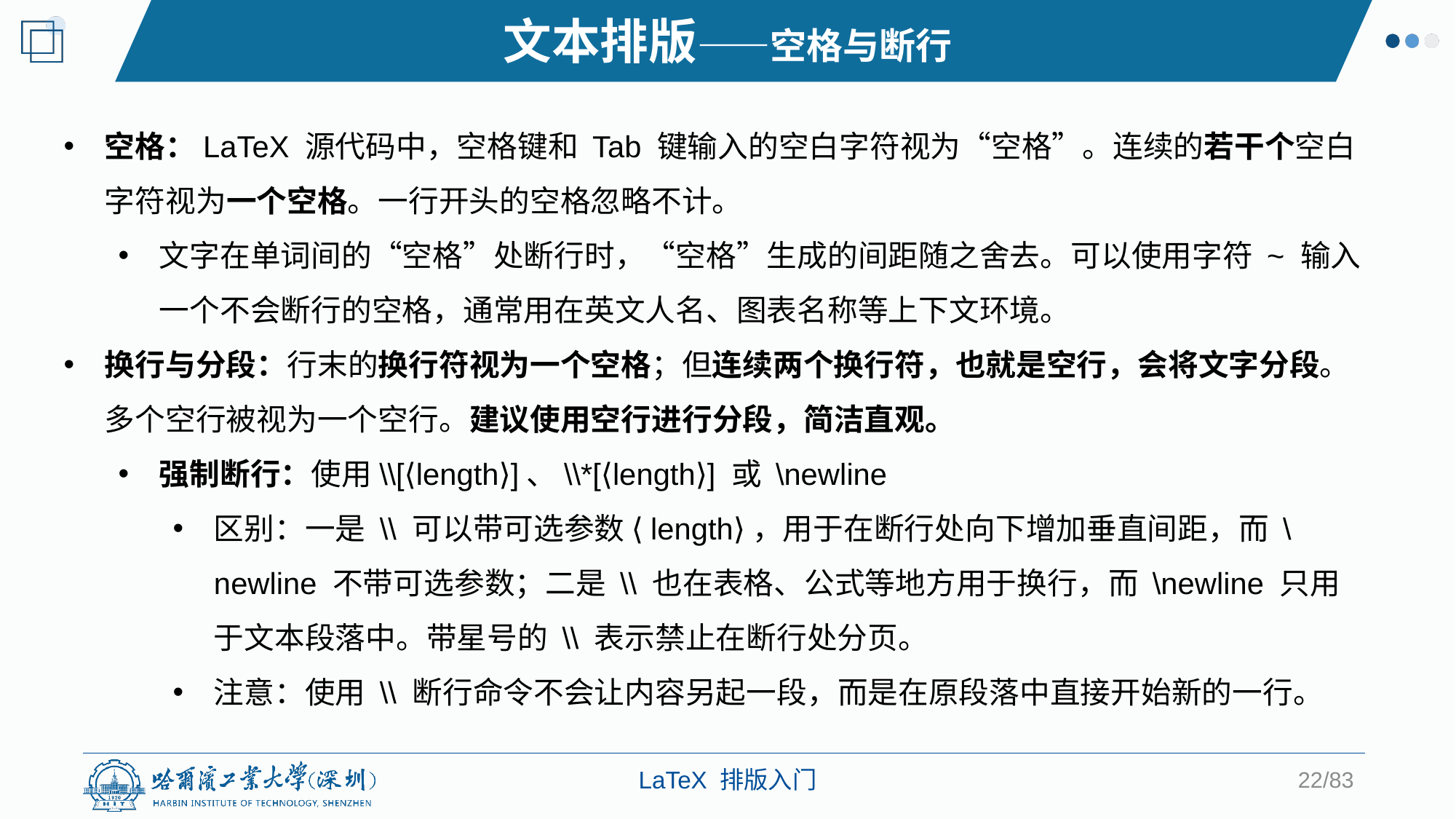

文本排版——空格与断行
空格：LaTeX 源代码中，空格键和 Tab 键输入的空白字符视为“空格”。连续的若干个空白字符视为一个空格。一行开头的空格忽略不计。
文字在单词间的“空格”处断行时，“空格”生成的间距随之舍去。可以使用字符 ~ 输入一个不会断行的空格，通常用在英文人名、图表名称等上下文环境。
换行与分段：行末的换行符视为一个空格；但连续两个换行符，也就是空行，会将文字分段。多个空行被视为一个空行。建议使用空行进行分段，简洁直观。
强制断行：使用\\[⟨length⟩]、\\*[⟨length⟩] 或 \newline
区别：一是 \\ 可以带可选参数 ⟨length⟩，用于在断行处向下增加垂直间距，而 \newline 不带可选参数；二是 \\ 也在表格、公式等地方用于换行，而 \newline 只用于文本段落中。带星号的 \\ 表示禁止在断行处分页。
注意：使用 \\ 断行命令不会让内容另起一段，而是在原段落中直接开始新的一行。
22/83